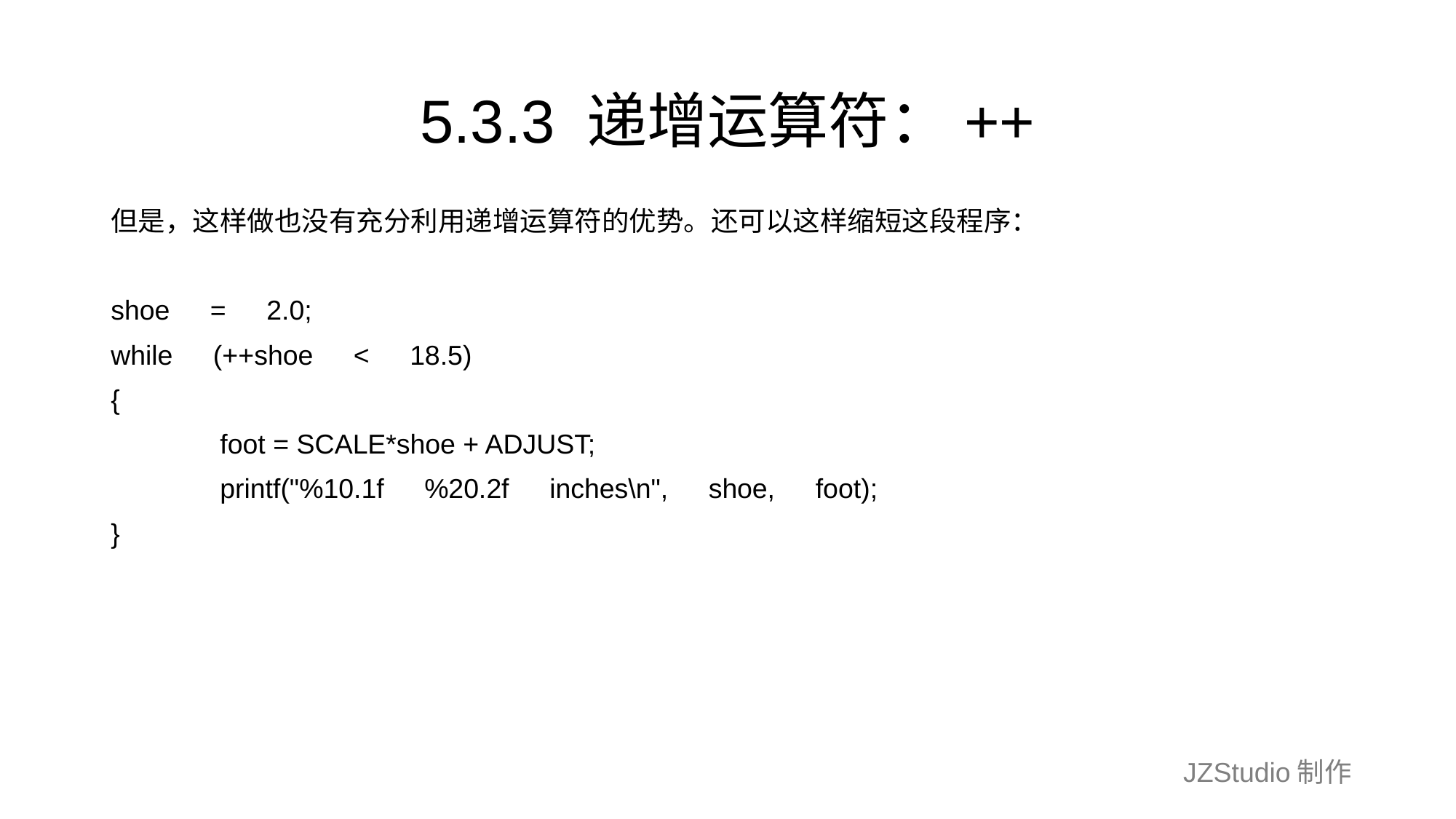

# 5.3.3 递增运算符：++
但是，这样做也没有充分利用递增运算符的优势。还可以这样缩短这段程序：

shoe　=　2.0;
while　(++shoe　<　18.5)
{
	foot = SCALE*shoe + ADJUST;
	printf("%10.1f　%20.2f　inches\n",　shoe,　foot);
}